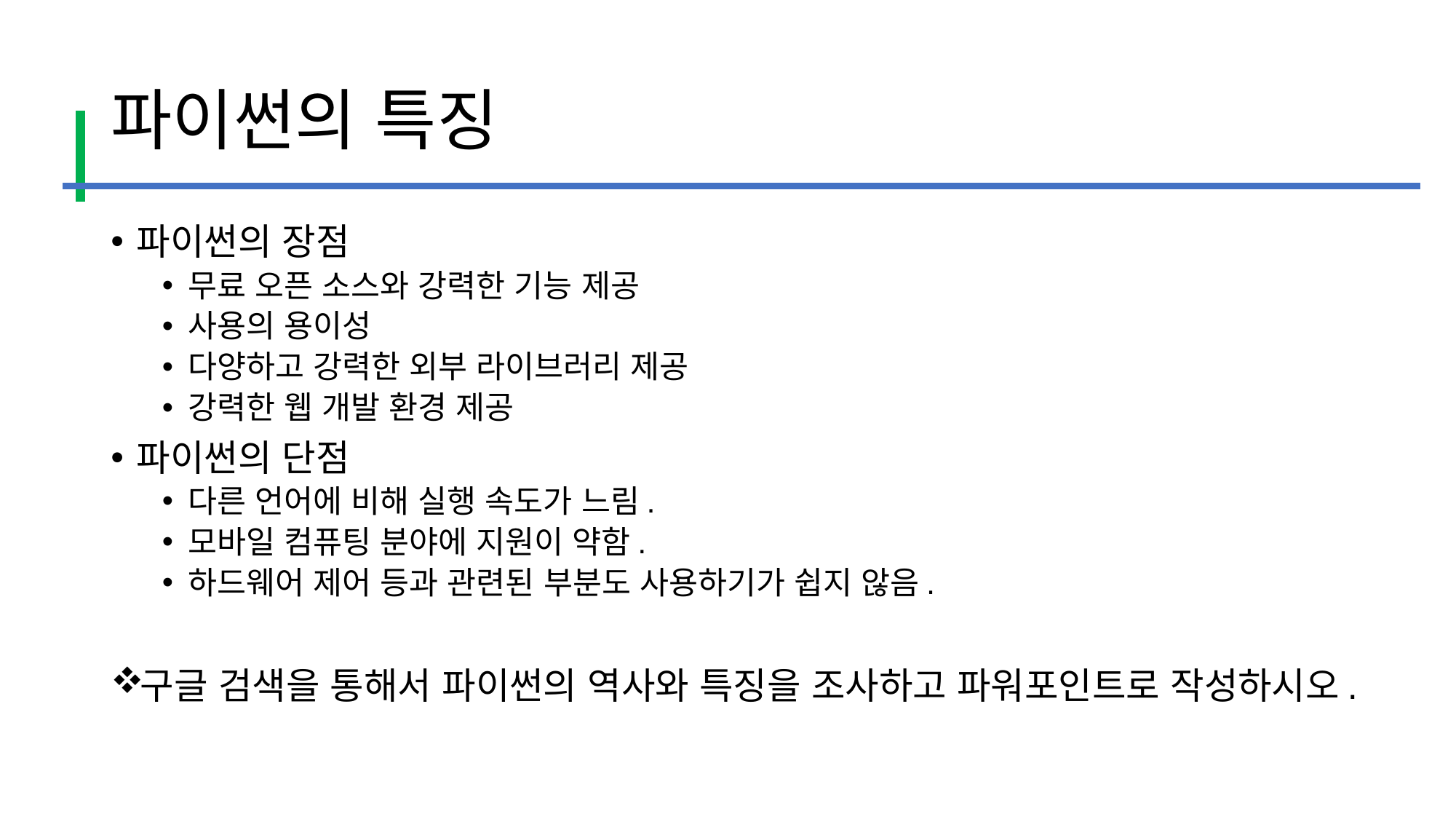

# 파이썬의 특징
파이썬의 장점
무료 오픈 소스와 강력한 기능 제공
사용의 용이성
다양하고 강력한 외부 라이브러리 제공
강력한 웹 개발 환경 제공
파이썬의 단점
다른 언어에 비해 실행 속도가 느림.
모바일 컴퓨팅 분야에 지원이 약함.
하드웨어 제어 등과 관련된 부분도 사용하기가 쉽지 않음.

구글 검색을 통해서 파이썬의 역사와 특징을 조사하고 파워포인트로 작성하시오.